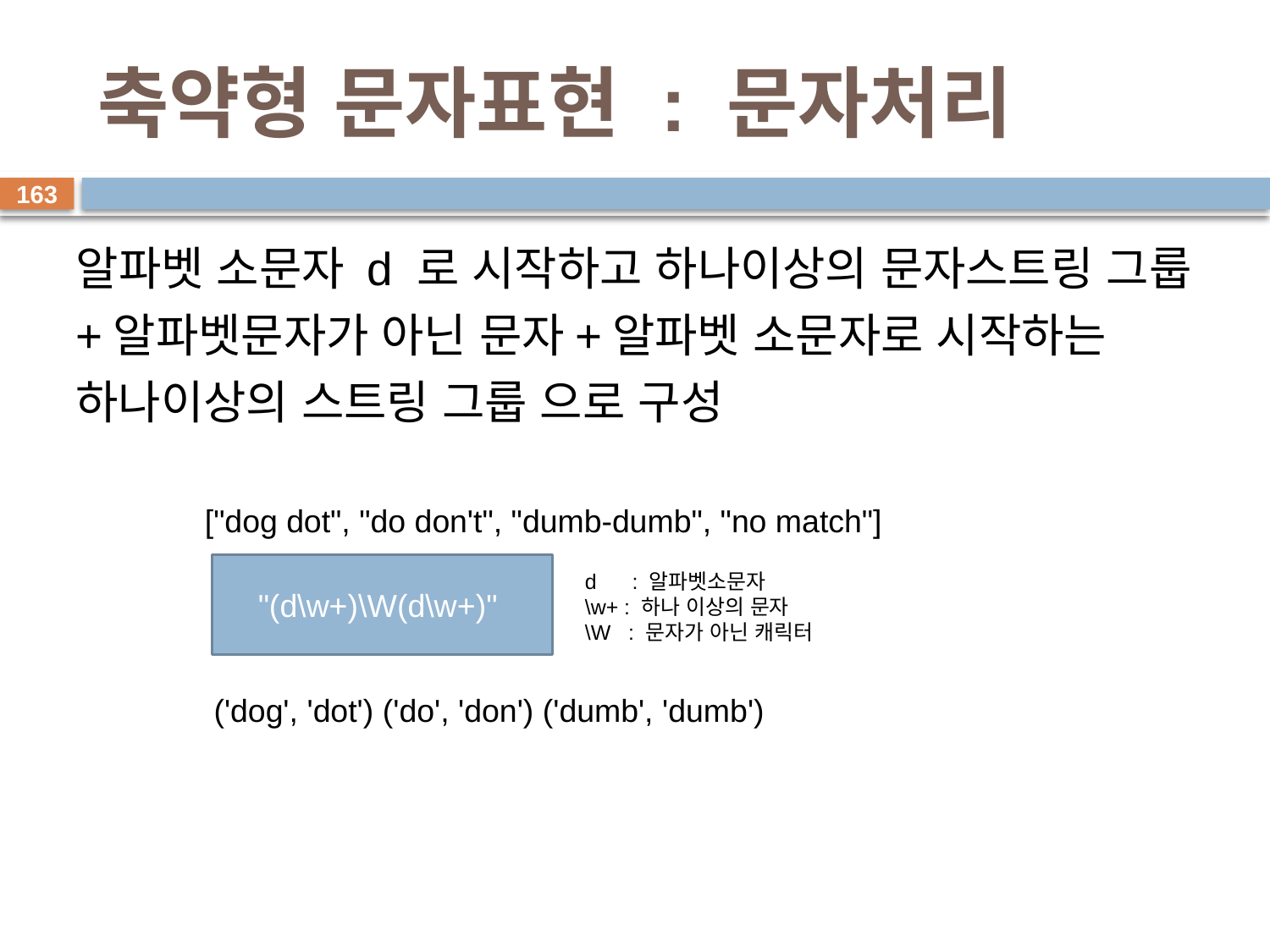

# 축약형 문자표현 : 문자처리
163
알파벳 소문자 d 로 시작하고 하나이상의 문자스트링 그룹+알파벳문자가 아닌 문자+알파벳 소문자로 시작하는 하나이상의 스트링 그룹 으로 구성
["dog dot", "do don't", "dumb-dumb", "no match"]
"(d\w+)\W(d\w+)"
d      : 알파벳소문자
\w+ : 하나 이상의 문자
\W   : 문자가 아닌 캐릭터
('dog', 'dot') ('do', 'don') ('dumb', 'dumb')